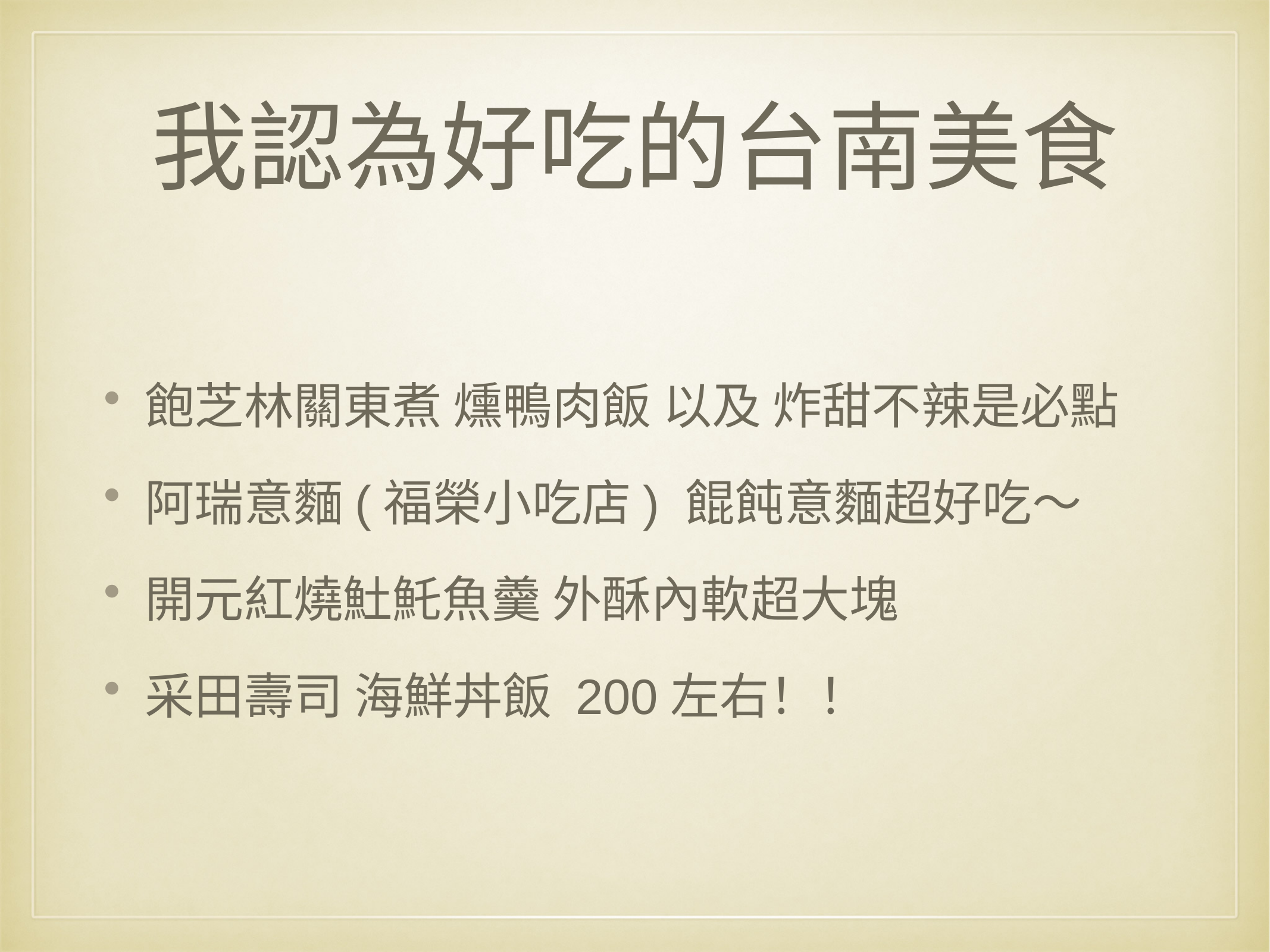

# 我認為好吃的台南美食
飽芝林關東煮 燻鴨肉飯 以及 炸甜不辣是必點
阿瑞意麵(福榮小吃店) 餛飩意麵超好吃～
開元紅燒𩵚魠魚羹 外酥內軟超大塊
采田壽司 海鮮丼飯 200左右！！